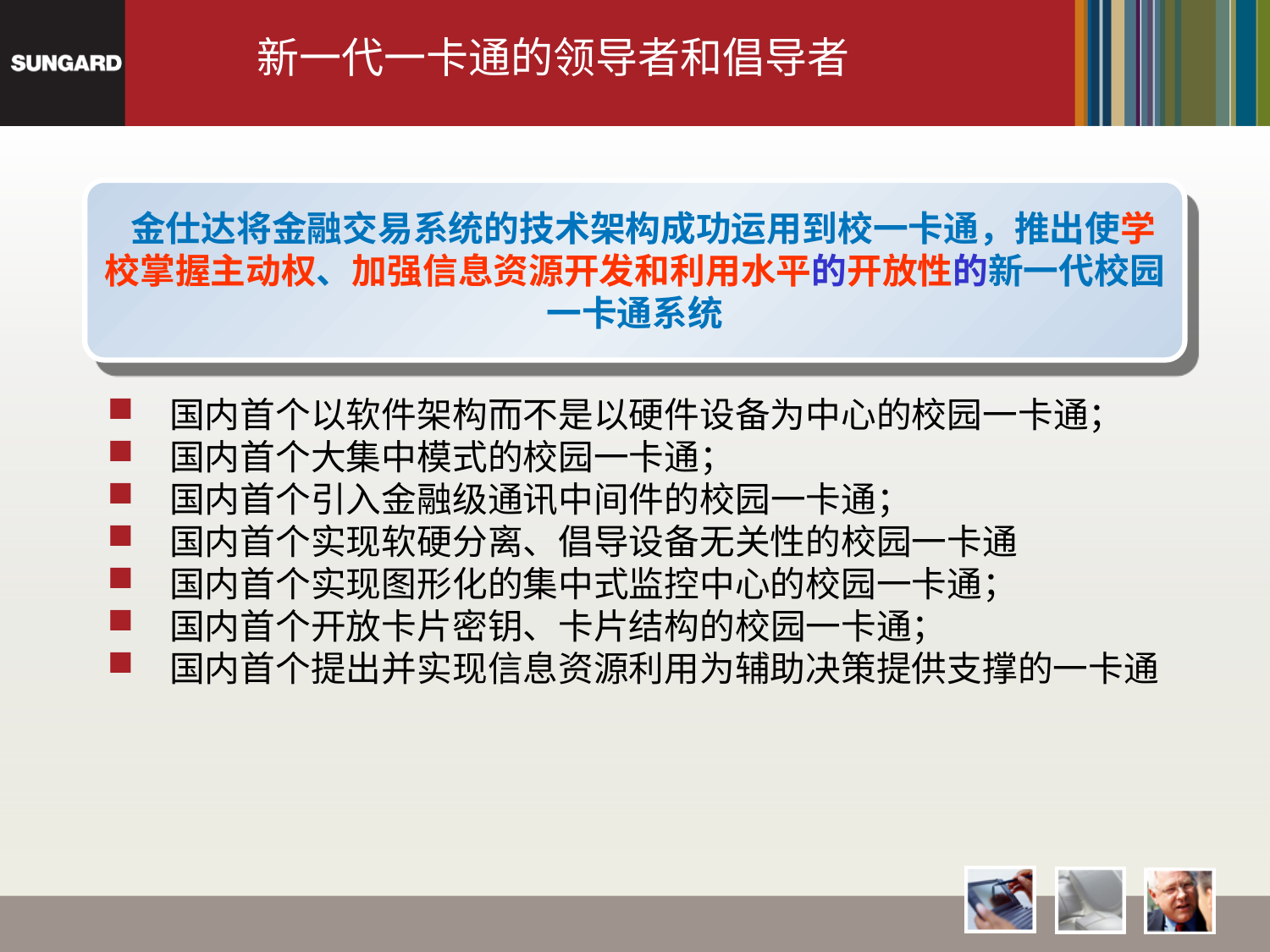

新一代一卡通的领导者和倡导者
 金仕达将金融交易系统的技术架构成功运用到校一卡通，推出使学校掌握主动权、加强信息资源开发和利用水平的开放性的新一代校园一卡通系统
   国内首个以软件架构而不是以硬件设备为中心的校园一卡通；
   国内首个大集中模式的校园一卡通；
   国内首个引入金融级通讯中间件的校园一卡通；
   国内首个实现软硬分离、倡导设备无关性的校园一卡通
   国内首个实现图形化的集中式监控中心的校园一卡通；
   国内首个开放卡片密钥、卡片结构的校园一卡通；
   国内首个提出并实现信息资源利用为辅助决策提供支撑的一卡通